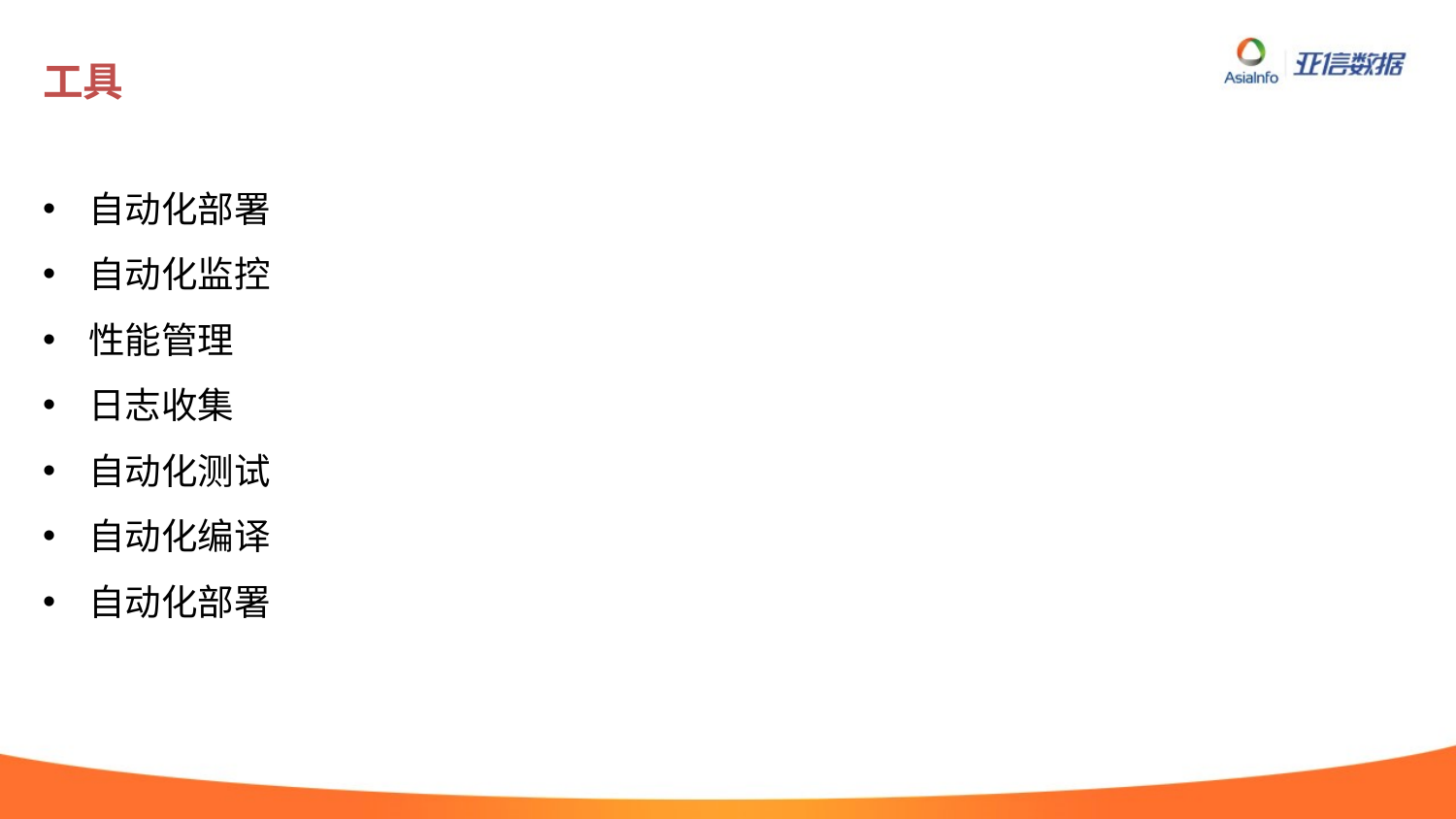

# 工具
自动化部署
自动化监控
性能管理
日志收集
自动化测试
自动化编译
自动化部署